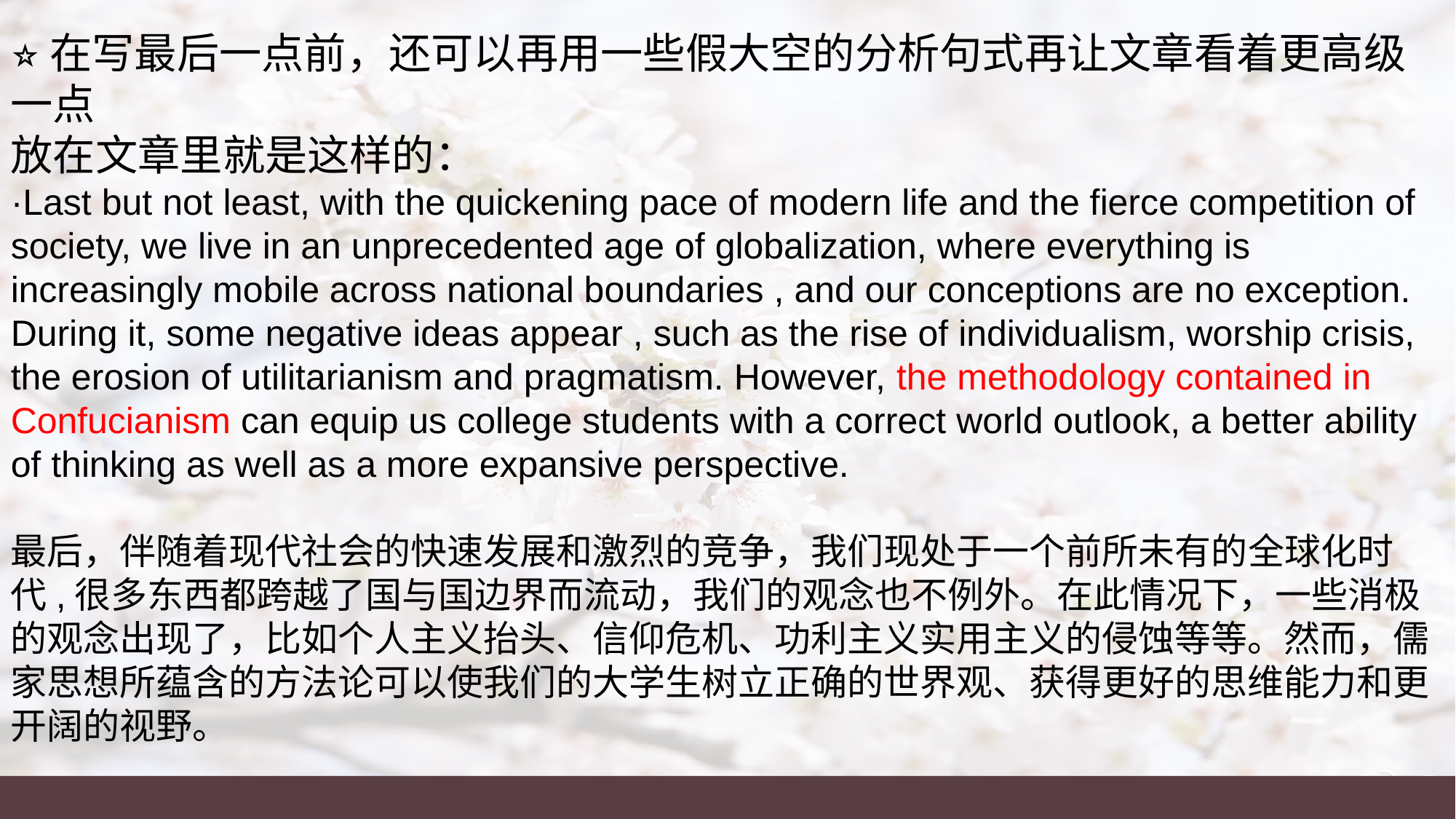

⭐在写最后一点前，还可以再用一些假大空的分析句式再让文章看着更高级一点
放在文章里就是这样的：
·Last but not least, with the quickening pace of modern life and the fierce competition of society, we live in an unprecedented age of globalization, where everything is increasingly mobile across national boundaries , and our conceptions are no exception. During it, some negative ideas appear , such as the rise of individualism, worship crisis, the erosion of utilitarianism and pragmatism. However, the methodology contained in Confucianism can equip us college students with a correct world outlook, a better ability of thinking as well as a more expansive perspective.

最后，伴随着现代社会的快速发展和激烈的竞争，我们现处于一个前所未有的全球化时代,很多东西都跨越了国与国边界而流动，我们的观念也不例外。在此情况下，一些消极的观念出现了，比如个人主义抬头、信仰危机、功利主义实用主义的侵蚀等等。然而，儒家思想所蕴含的方法论可以使我们的大学生树立正确的世界观、获得更好的思维能力和更开阔的视野。